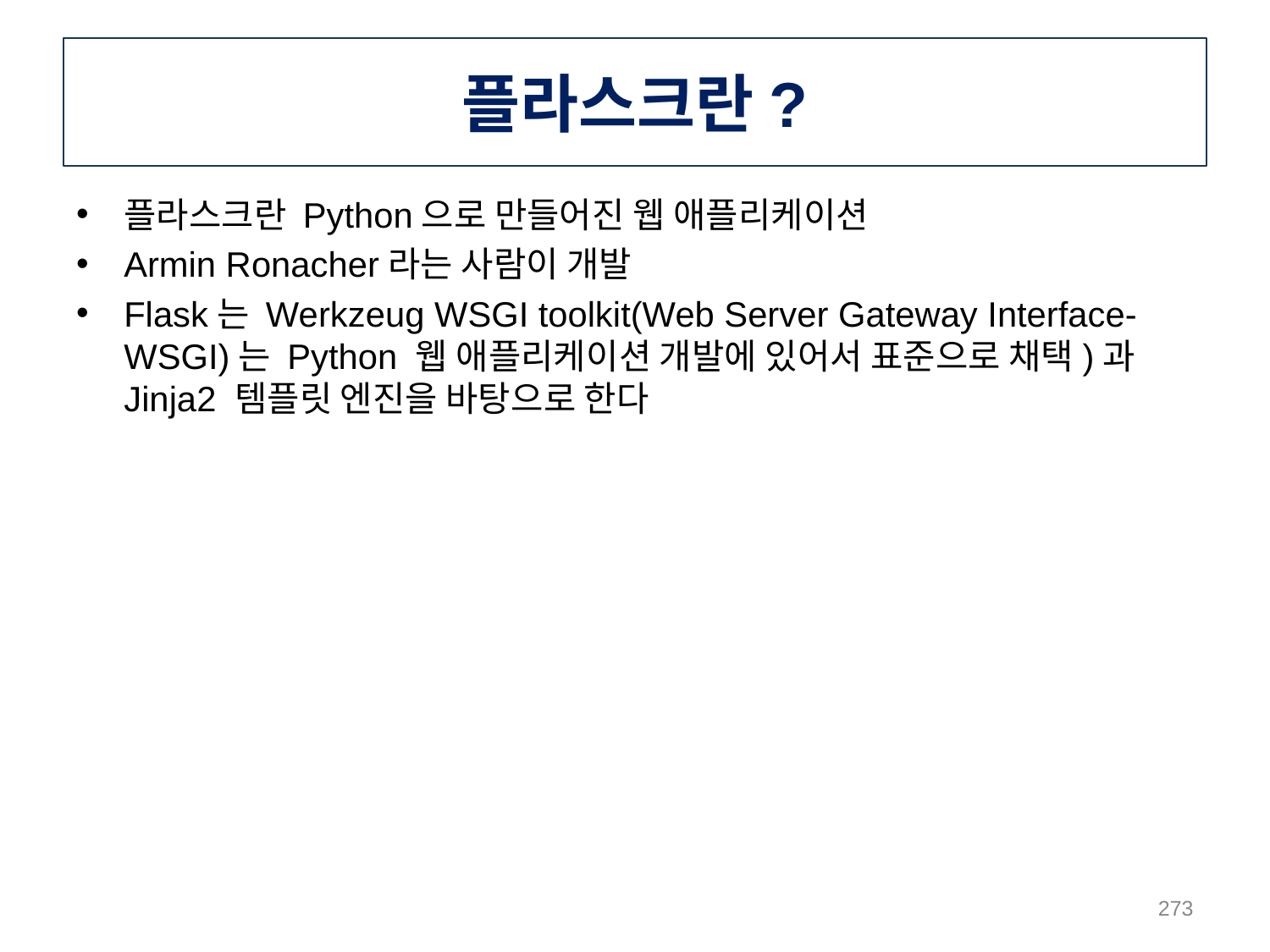

# 플라스크란?
플라스크란 Python으로 만들어진 웹 애플리케이션
Armin Ronacher라는 사람이 개발
Flask는 Werkzeug WSGI toolkit(Web Server Gateway Interface-WSGI)는 Python 웹 애플리케이션 개발에 있어서 표준으로 채택)과 Jinja2 템플릿 엔진을 바탕으로 한다

273